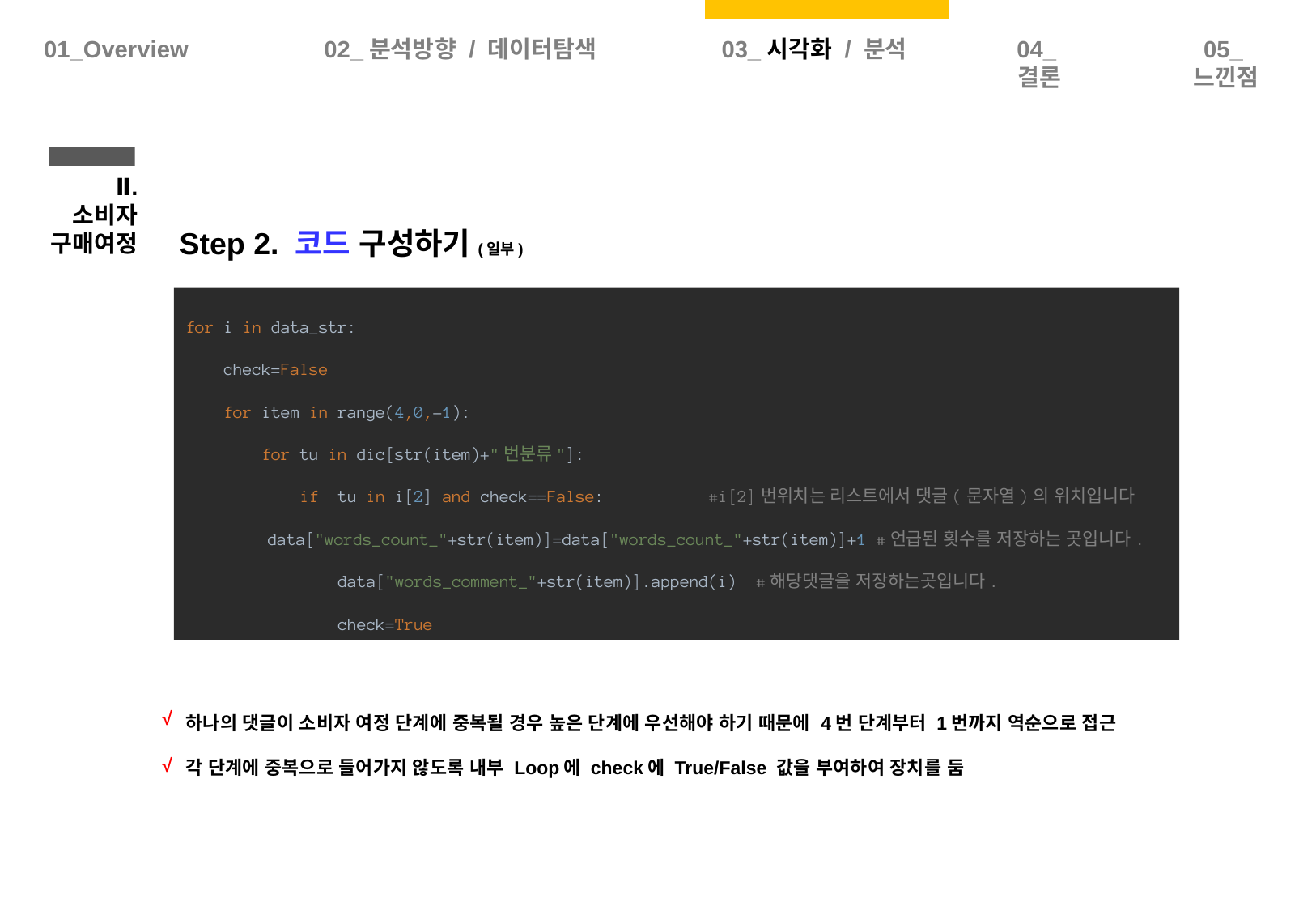

01_Overview
02_분석방향 / 데이터탐색
03_시각화 / 분석
04_결론
05_느낀점

    Ⅱ.
소비자
구매여정
Step 2. 코드 구성하기(일부)
for i in data_str:
    check=False
    for item in range(4,0,-1):
        for tu in dic[str(item)+"번분류"]:
            if  tu in i[2] and check==False:           #i[2]번위치는 리스트에서 댓글(문자열)의 위치입니다
                data["words_count_"+str(item)]=data["words_count_"+str(item)]+1 #언급된 횟수를 저장하는 곳입니다.
                data["words_comment_"+str(item)].append(i)  #해당댓글을 저장하는곳입니다.
                check=True
하나의 댓글이 소비자 여정 단계에 중복될 경우 높은 단계에 우선해야 하기 때문에 4번 단계부터 1번까지 역순으로 접근
각 단계에 중복으로 들어가지 않도록 내부 Loop에 check에 True/False 값을 부여하여 장치를 둠
√
√